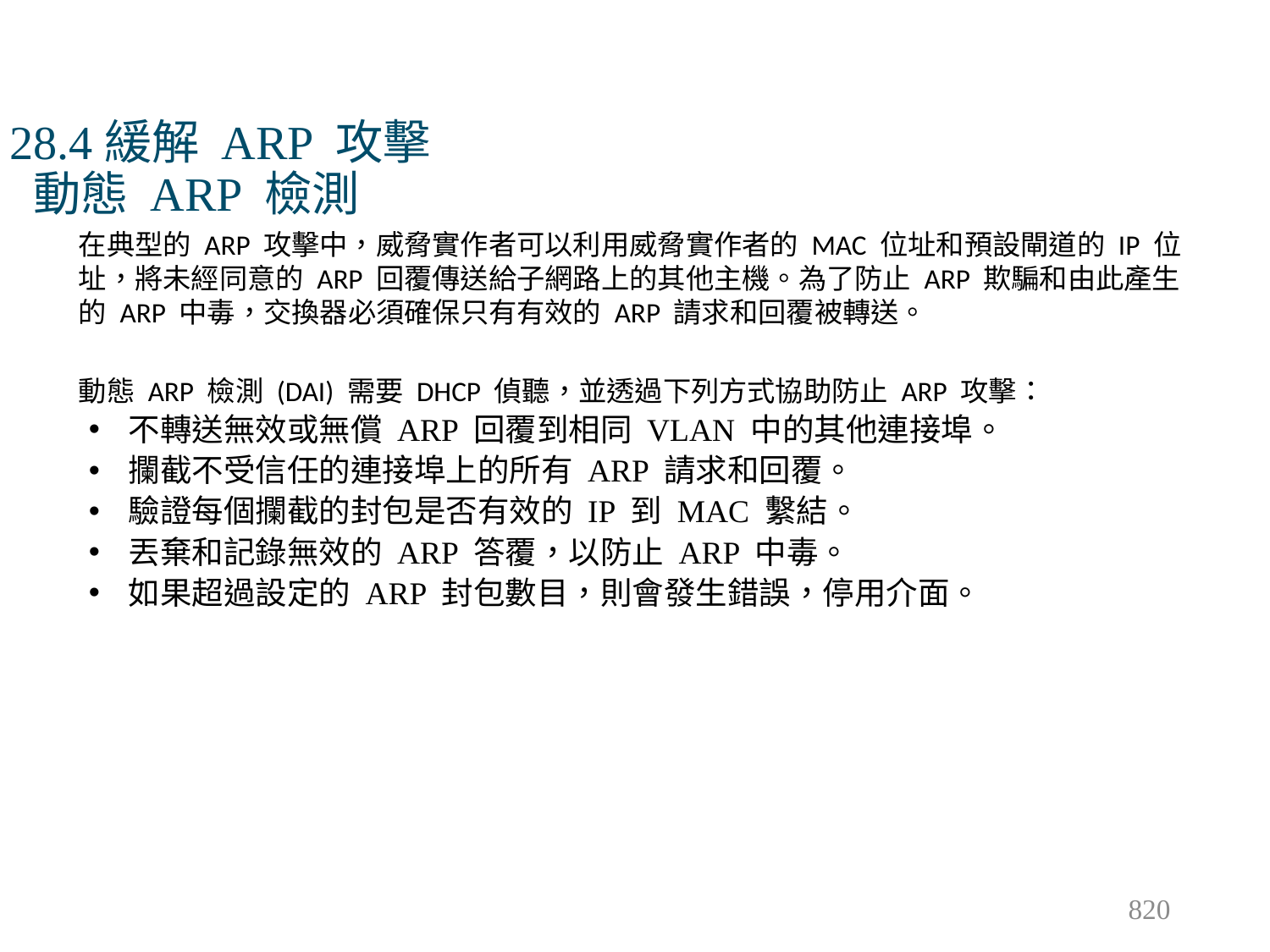

# 28.4緩解 ARP 攻擊 動態 ARP 檢測
在典型的 ARP 攻擊中，威脅實作者可以利用威脅實作者的 MAC 位址和預設閘道的 IP 位址，將未經同意的 ARP 回覆傳送給子網路上的其他主機。為了防止 ARP 欺騙和由此產生的 ARP 中毒，交換器必須確保只有有效的 ARP 請求和回覆被轉送。

動態 ARP 檢測 (DAI) 需要 DHCP 偵聽，並透過下列方式協助防止 ARP 攻擊：
不轉送無效或無償 ARP 回覆到相同 VLAN 中的其他連接埠。
攔截不受信任的連接埠上的所有 ARP 請求和回覆。
驗證每個攔截的封包是否有效的 IP 到 MAC 繫結。
丟棄和記錄無效的 ARP 答覆，以防止 ARP 中毒。
如果超過設定的 ARP 封包數目，則會發生錯誤，停用介面。

820